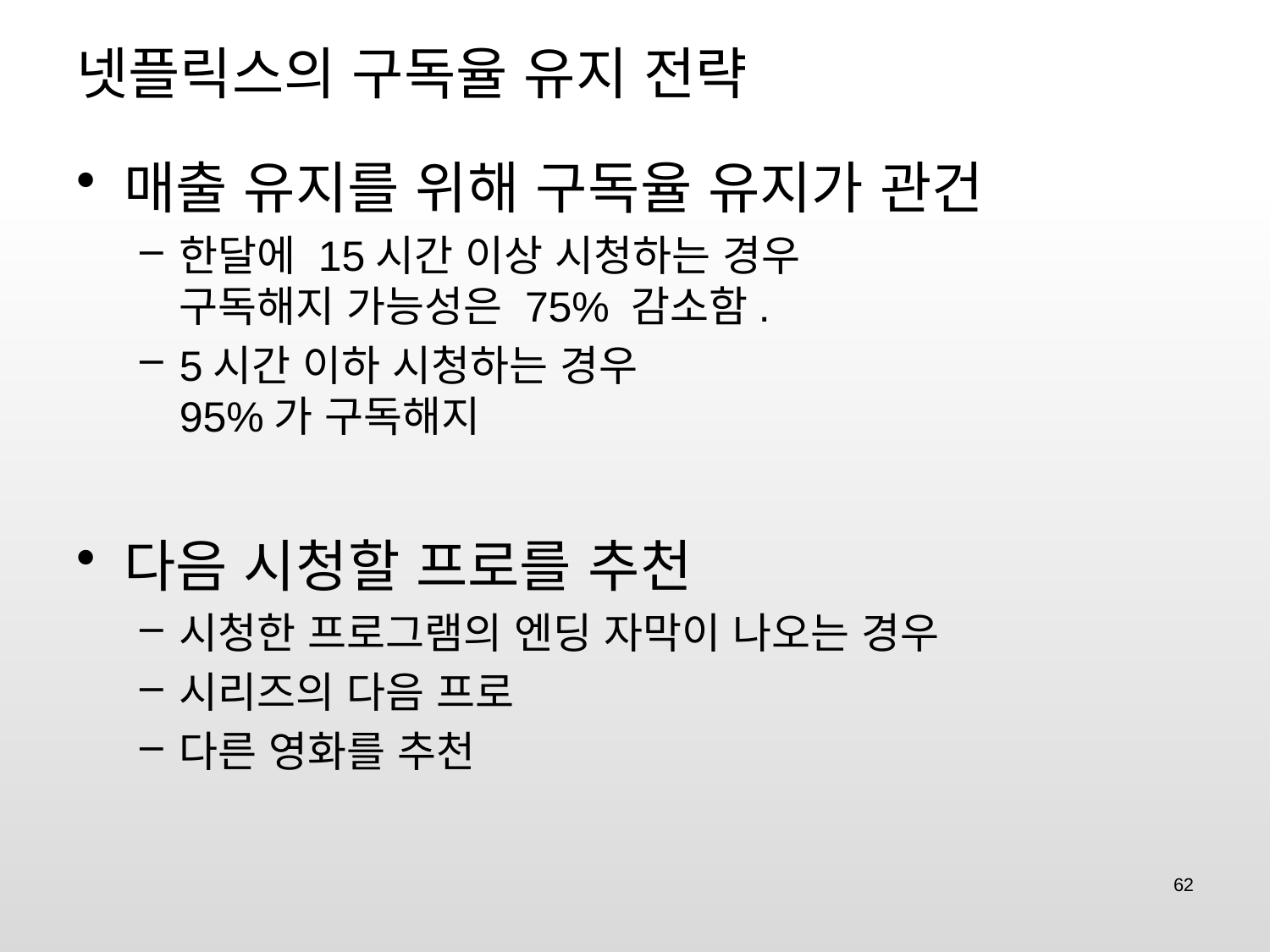

# 넷플릭스의 구독율 유지 전략
매출 유지를 위해 구독율 유지가 관건
한달에 15시간 이상 시청하는 경우
구독해지 가능성은 75% 감소함.
5시간 이하 시청하는 경우
95%가 구독해지

다음 시청할 프로를 추천
시청한 프로그램의 엔딩 자막이 나오는 경우
시리즈의 다음 프로
다른 영화를 추천

62